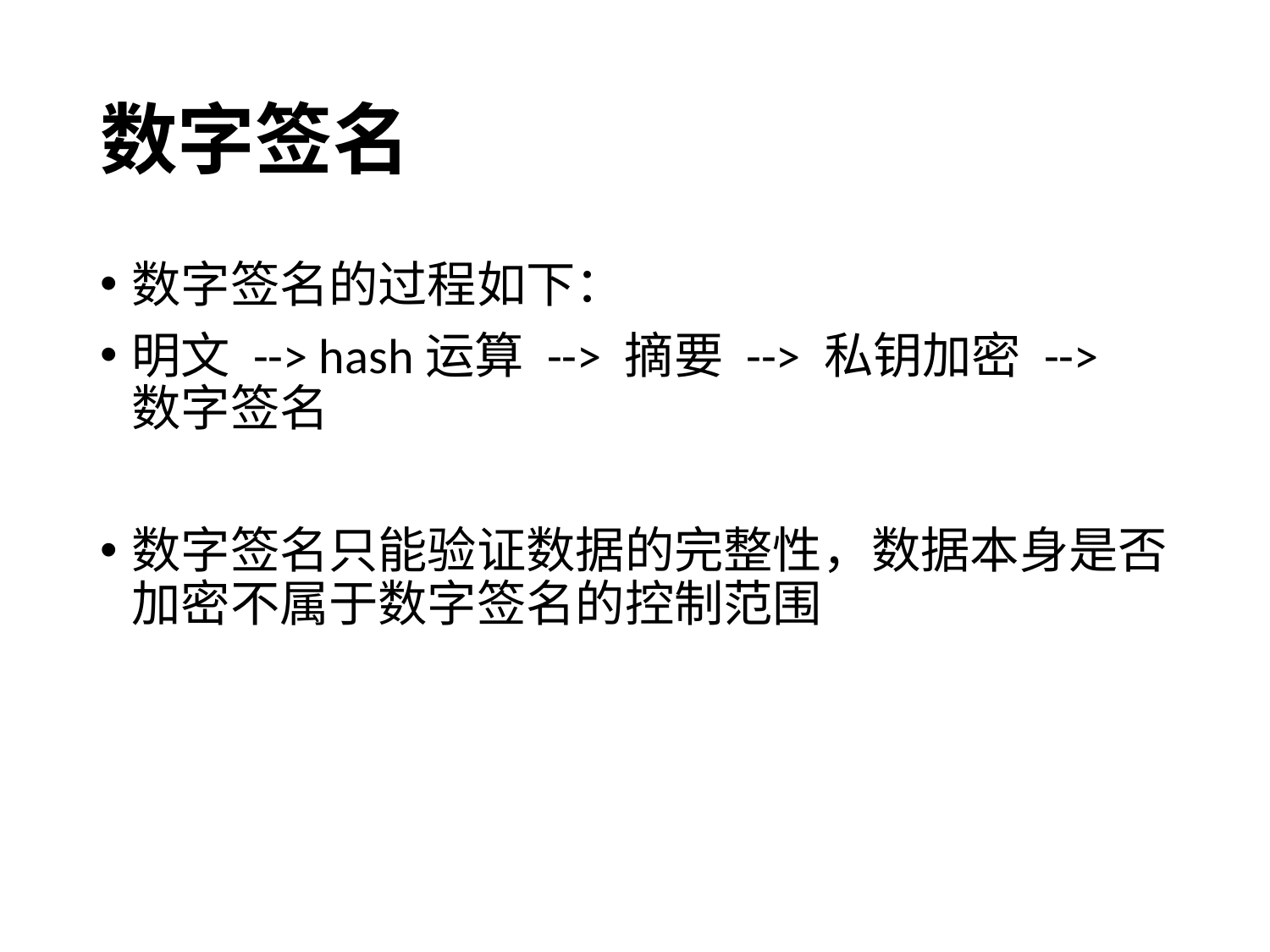

# 数字签名
数字签名的过程如下：
明文 --> hash运算 --> 摘要 --> 私钥加密 --> 数字签名

数字签名只能验证数据的完整性，数据本身是否加密不属于数字签名的控制范围